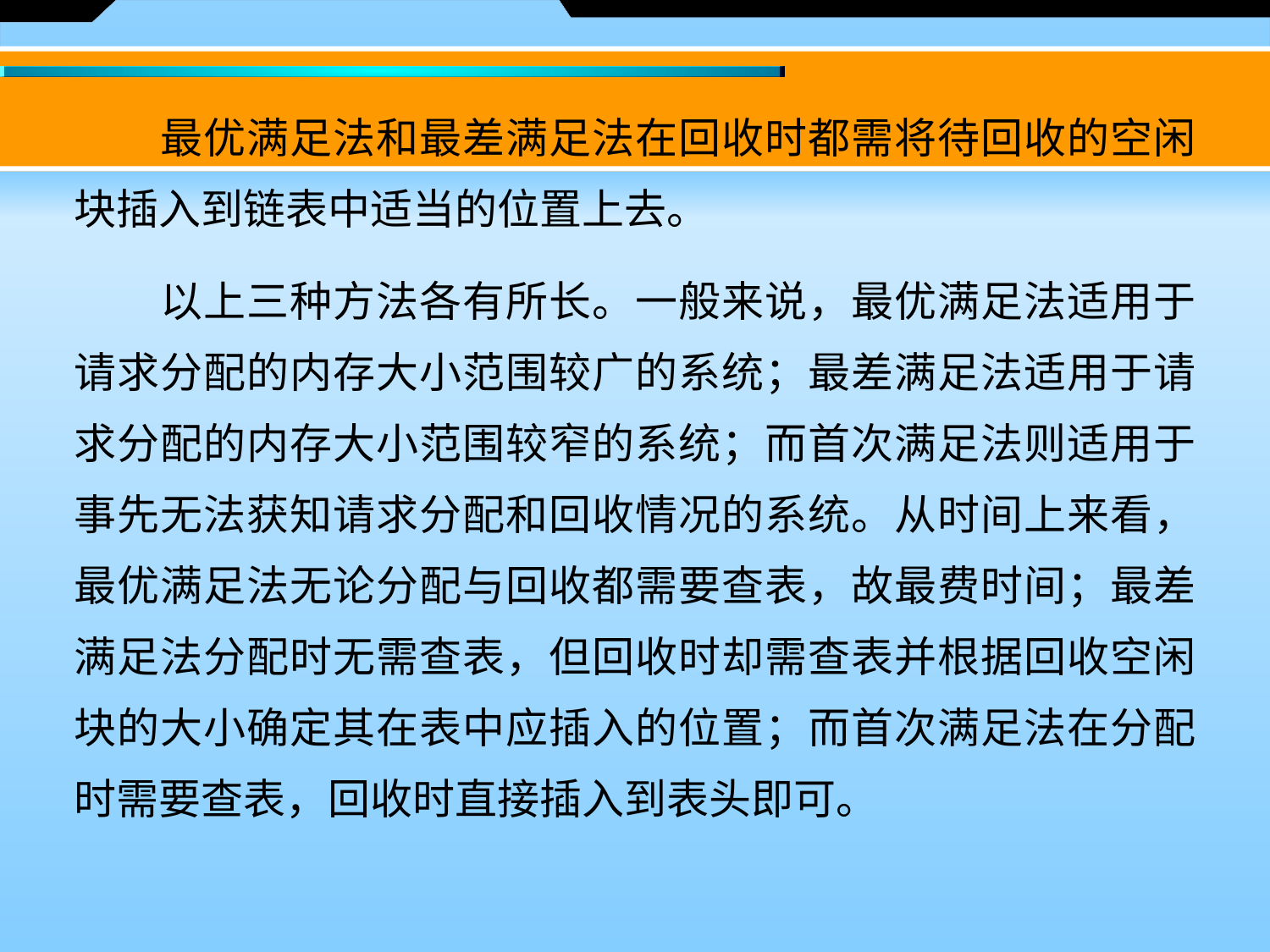

最优满足法和最差满足法在回收时都需将待回收的空闲块插入到链表中适当的位置上去。
　　以上三种方法各有所长。一般来说，最优满足法适用于请求分配的内存大小范围较广的系统；最差满足法适用于请求分配的内存大小范围较窄的系统；而首次满足法则适用于事先无法获知请求分配和回收情况的系统。从时间上来看，最优满足法无论分配与回收都需要查表，故最费时间；最差满足法分配时无需查表，但回收时却需查表并根据回收空闲块的大小确定其在表中应插入的位置；而首次满足法在分配时需要查表，回收时直接插入到表头即可。